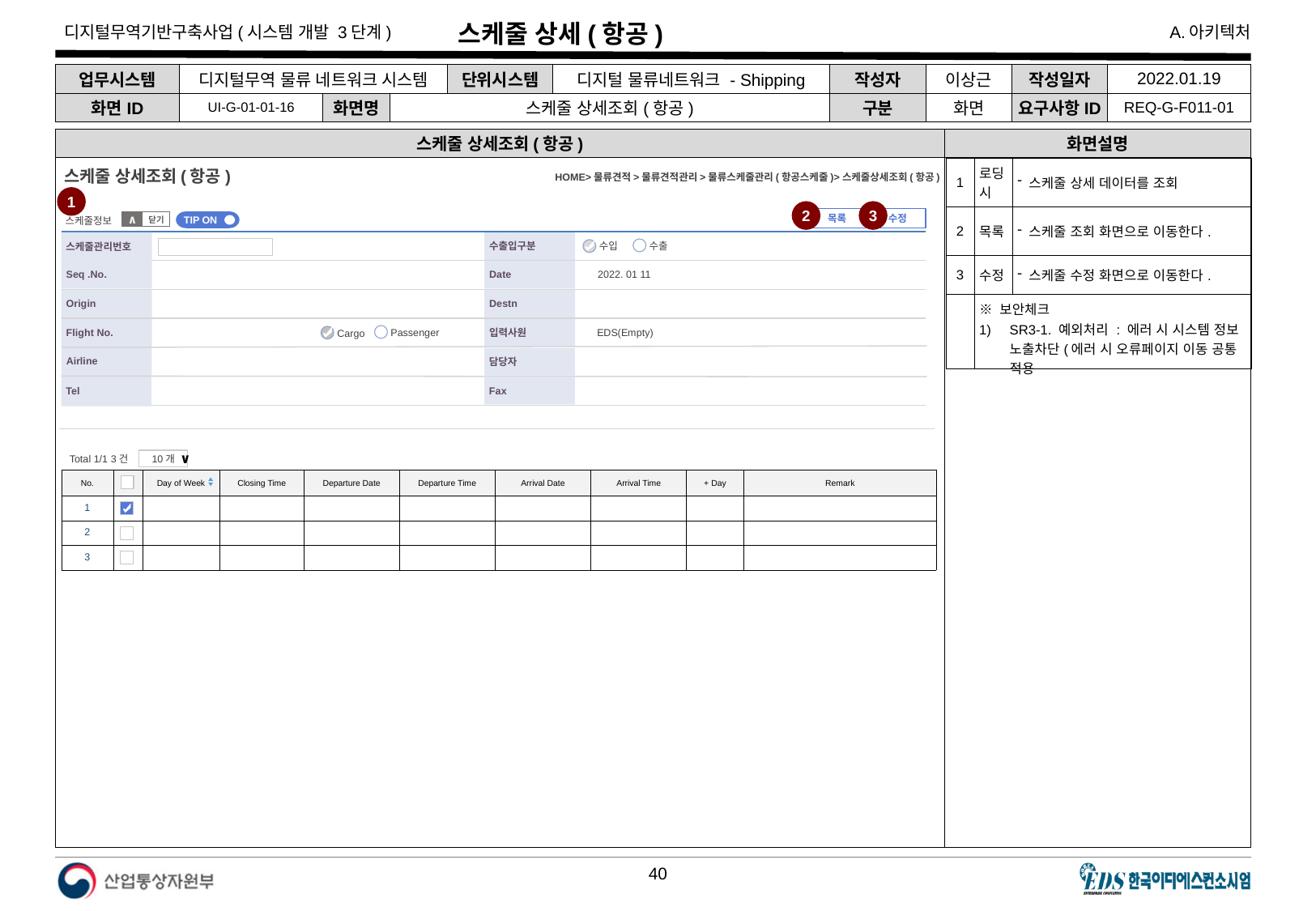

# 스케줄 상세(항공)
| 업무시스템 | 디지털무역 물류 네트워크 시스템 |  |  | 단위시스템 | 디지털 물류네트워크 - Shipping | 작성자 | 이상근 | 작성일자 | 2022.01.19 |
| --- | --- | --- | --- | --- | --- | --- | --- | --- | --- |
| 화면ID | UI-G-01-01-16 | 화면명 | 스케줄 상세조회(항공) |  |  | 구분 | 화면 | 요구사항ID | REQ-G-F011-01 |
스케줄 상세조회(항공)

화면설명

| 1 | 로딩시 | 스케줄 상세 데이터를 조회 |
| --- | --- | --- |
| 2 | 목록 | 스케줄 조회 화면으로 이동한다. |
| 3 | 수정 | 스케줄 수정 화면으로 이동한다. |
|  | ※ 보안체크 SR3-1. 예외처리 : 에러 시 시스템 정보 노출차단(에러 시 오류페이지 이동 공통 적용 |  |
HOME>물류견적>물류견적관리>물류스케줄관리(항공스케줄)>스케줄상세조회(항공)
스케줄 상세조회(항공)
1
2
3
목록
수정
스케줄정보
TIP ON

닫기
∧
수출입구분
스케줄관리번호

수출

수입
Seq .No.
Date
2022. 01 11

Origin
Destn

Flight No.
입력사원

EDS(Empty)

Passenger

Cargo
Airline
담당자

Tel
Fax

Total 1/1 3건
10개
∨
| No. |  | Day of Week | Closing Time | Departure Date | Departure Time | Arrival Date | Arrival Time | + Day | Remark |
| --- | --- | --- | --- | --- | --- | --- | --- | --- | --- |
| 1 |  |  |  |  |  |  |  |  |  |
| 2 |  |  |  |  |  |  |  |  |  |
| 3 |  |  |  |  |  |  |  |  |  |

다음 장에 이어서